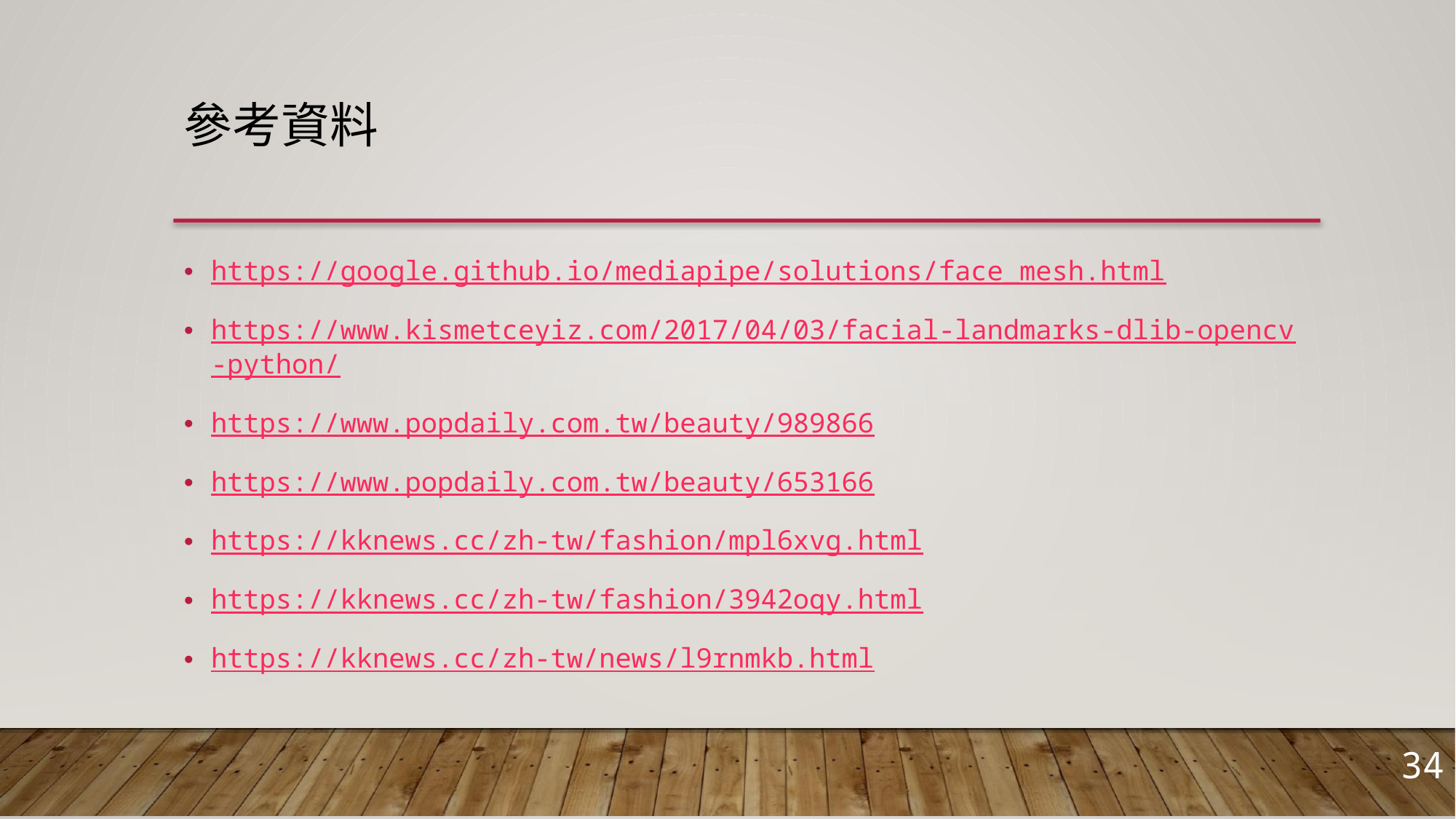

參考資料
https://google.github.io/mediapipe/solutions/face_mesh.html
https://www.kismetceyiz.com/2017/04/03/facial-landmarks-dlib-opencv-python/
https://www.popdaily.com.tw/beauty/989866
https://www.popdaily.com.tw/beauty/653166
https://kknews.cc/zh-tw/fashion/mpl6xvg.html
https://kknews.cc/zh-tw/fashion/3942oqy.html
https://kknews.cc/zh-tw/news/l9rnmkb.html

34